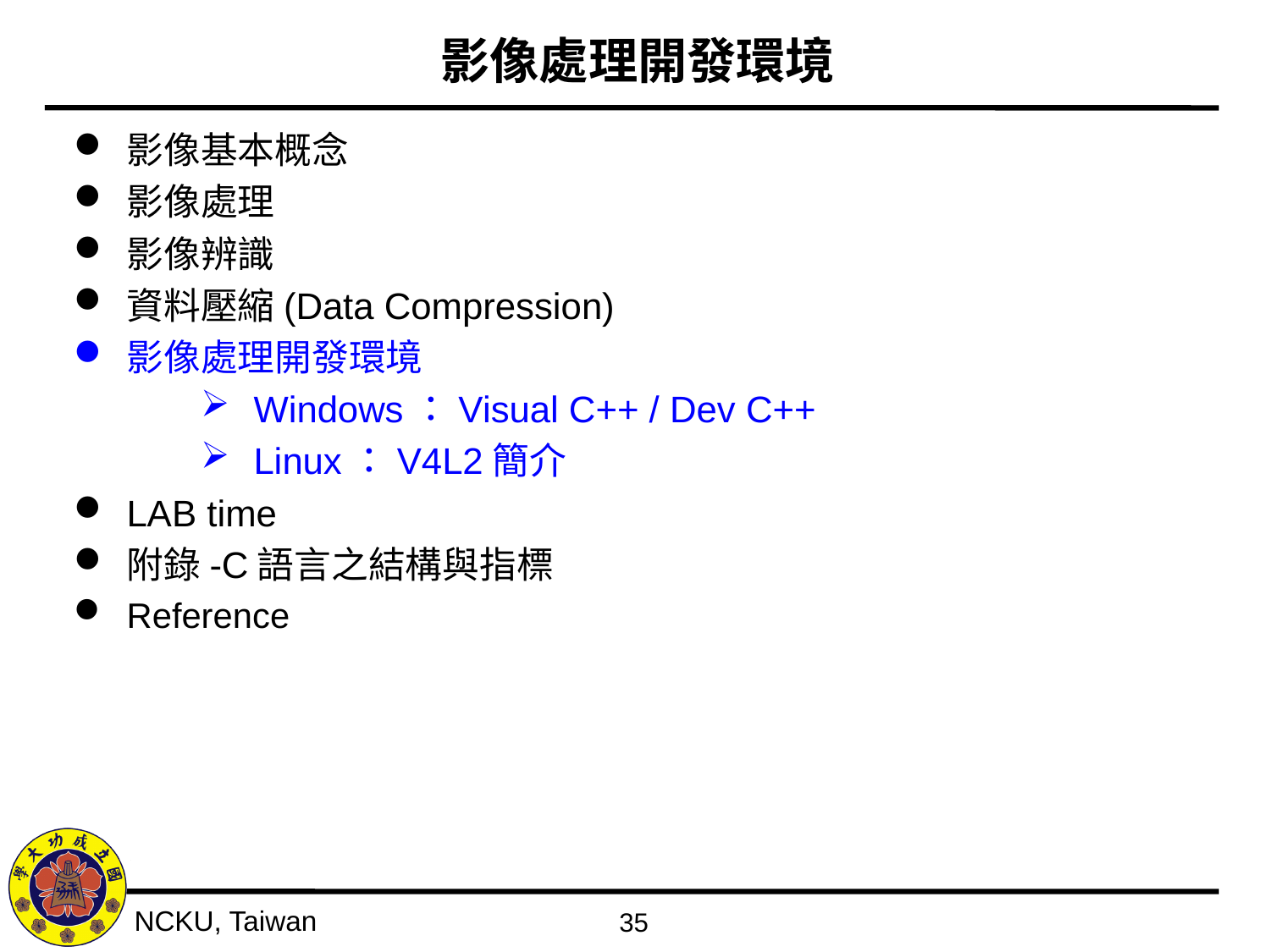

# 影像處理開發環境
影像基本概念
影像處理
影像辨識
資料壓縮(Data Compression)
影像處理開發環境
Windows：Visual C++ / Dev C++
Linux：V4L2簡介
LAB time
附錄-C語言之結構與指標
Reference
35